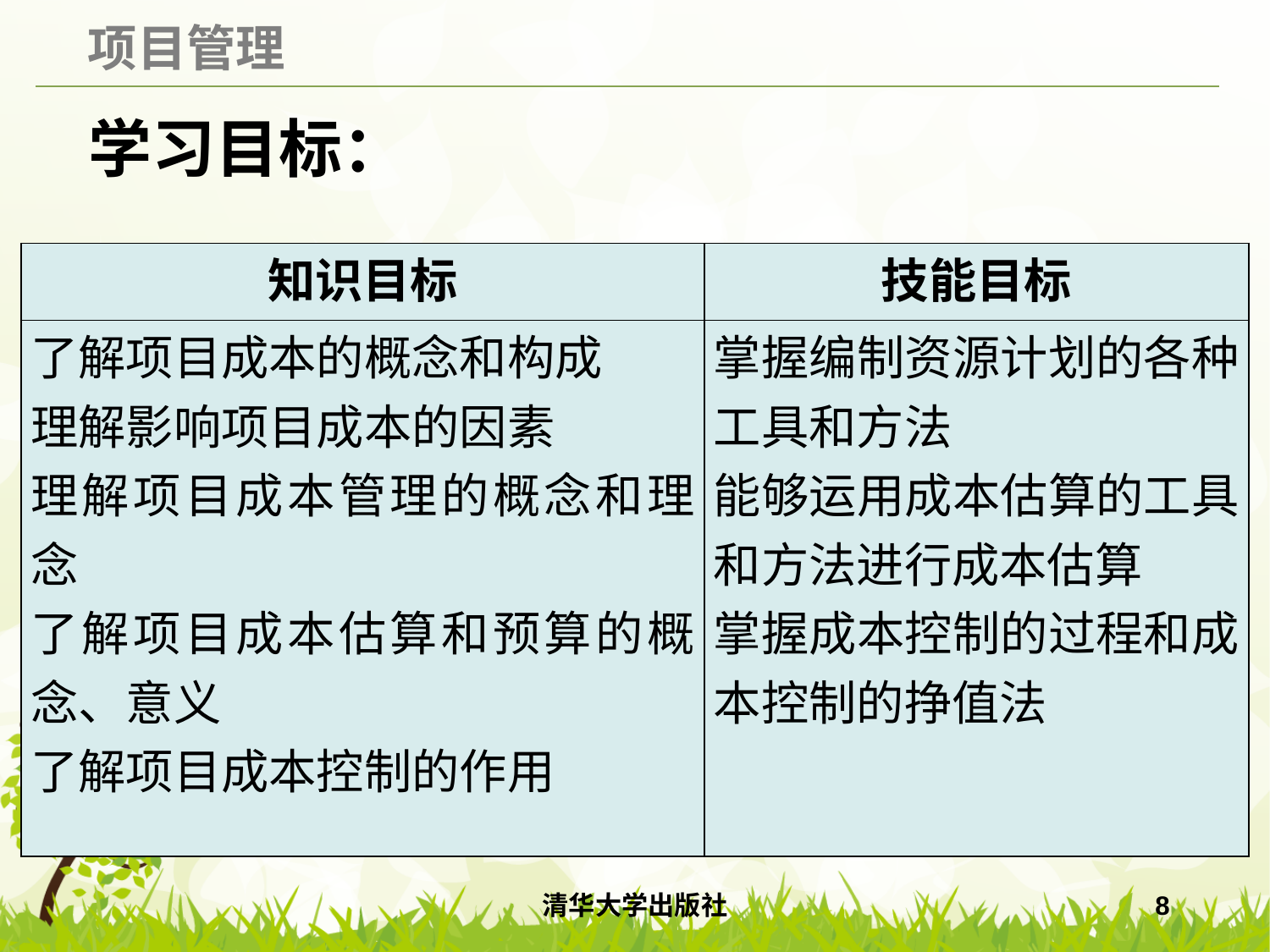

# 学习目标：
| 知识目标 | 技能目标 |
| --- | --- |
| 了解项目成本的概念和构成 理解影响项目成本的因素 理解项目成本管理的概念和理念 了解项目成本估算和预算的概念、意义 了解项目成本控制的作用 | 掌握编制资源计划的各种工具和方法 能够运用成本估算的工具和方法进行成本估算 掌握成本控制的过程和成本控制的挣值法 |
清华大学出版社
8